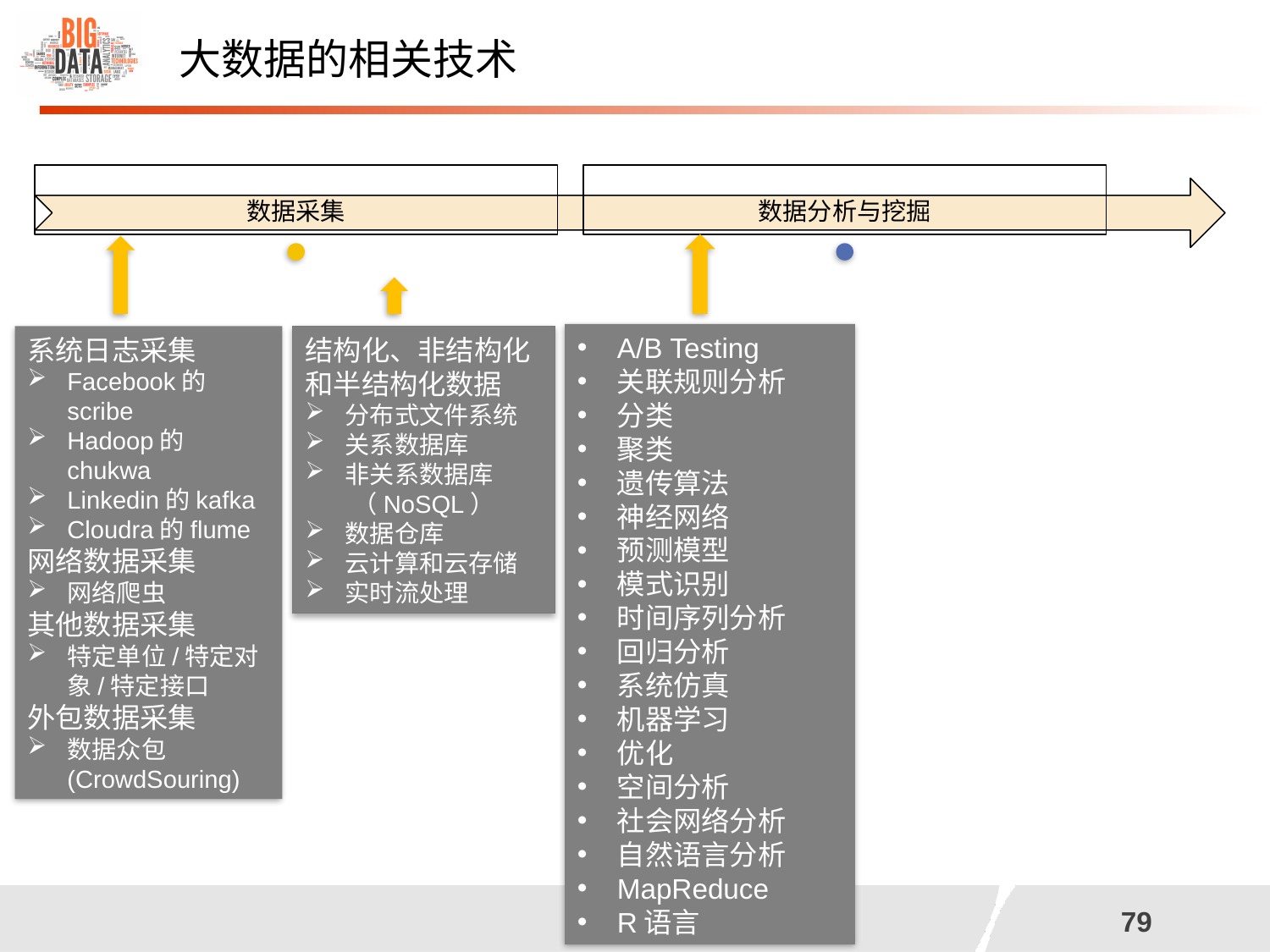

大数据的相关技术
数据采集
数据分析与挖掘

A/B Testing
关联规则分析
分类
聚类
遗传算法
神经网络
预测模型
模式识别
时间序列分析
回归分析
系统仿真
机器学习
优化
空间分析
社会网络分析
自然语言分析
MapReduce
R语言

结构化、非结构化和半结构化数据
分布式文件系统
关系数据库
非关系数据库
（NoSQL）
数据仓库
云计算和云存储
实时流处理
系统日志采集
Facebook的scribe
Hadoop的chukwa
Linkedin的kafka
Cloudra的flume
网络数据采集
网络爬虫
其他数据采集
特定单位/特定对象/特定接口
外包数据采集
数据众包(CrowdSouring)